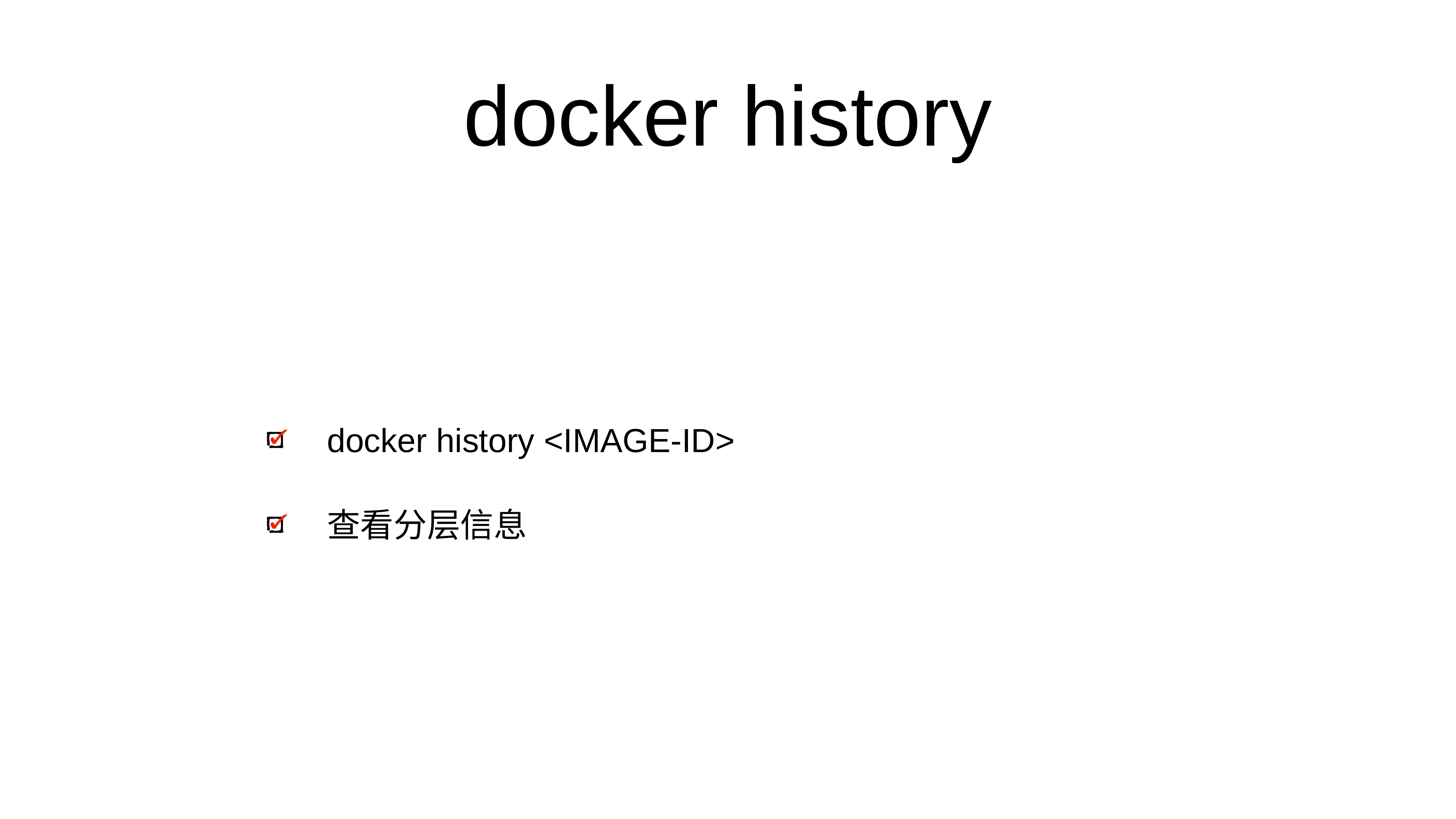

# docker history
docker history <IMAGE-ID>
查看分层信息